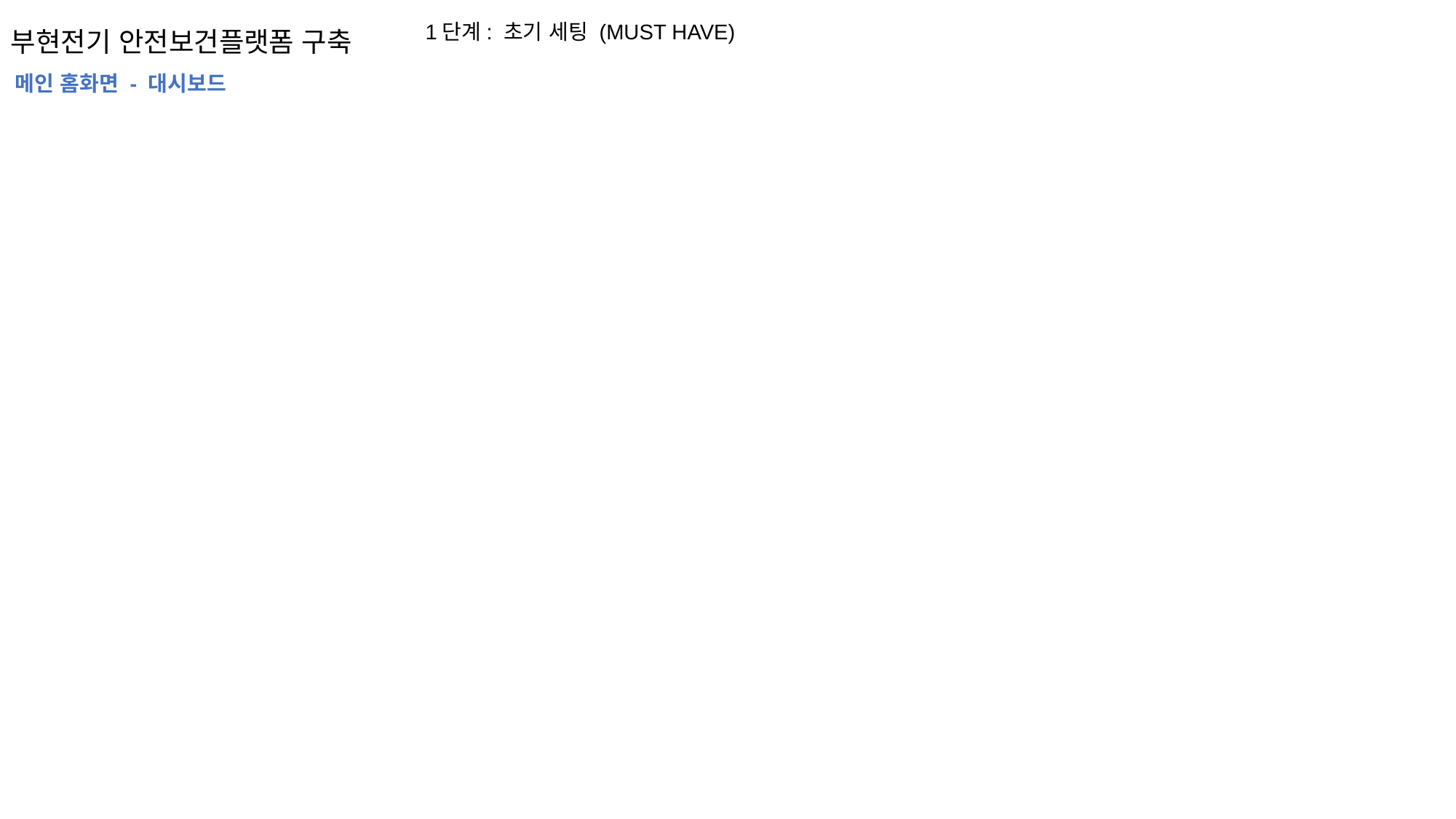

1단계: 초기 세팅 (MUST HAVE)
메인 홈화면 - 대시보드